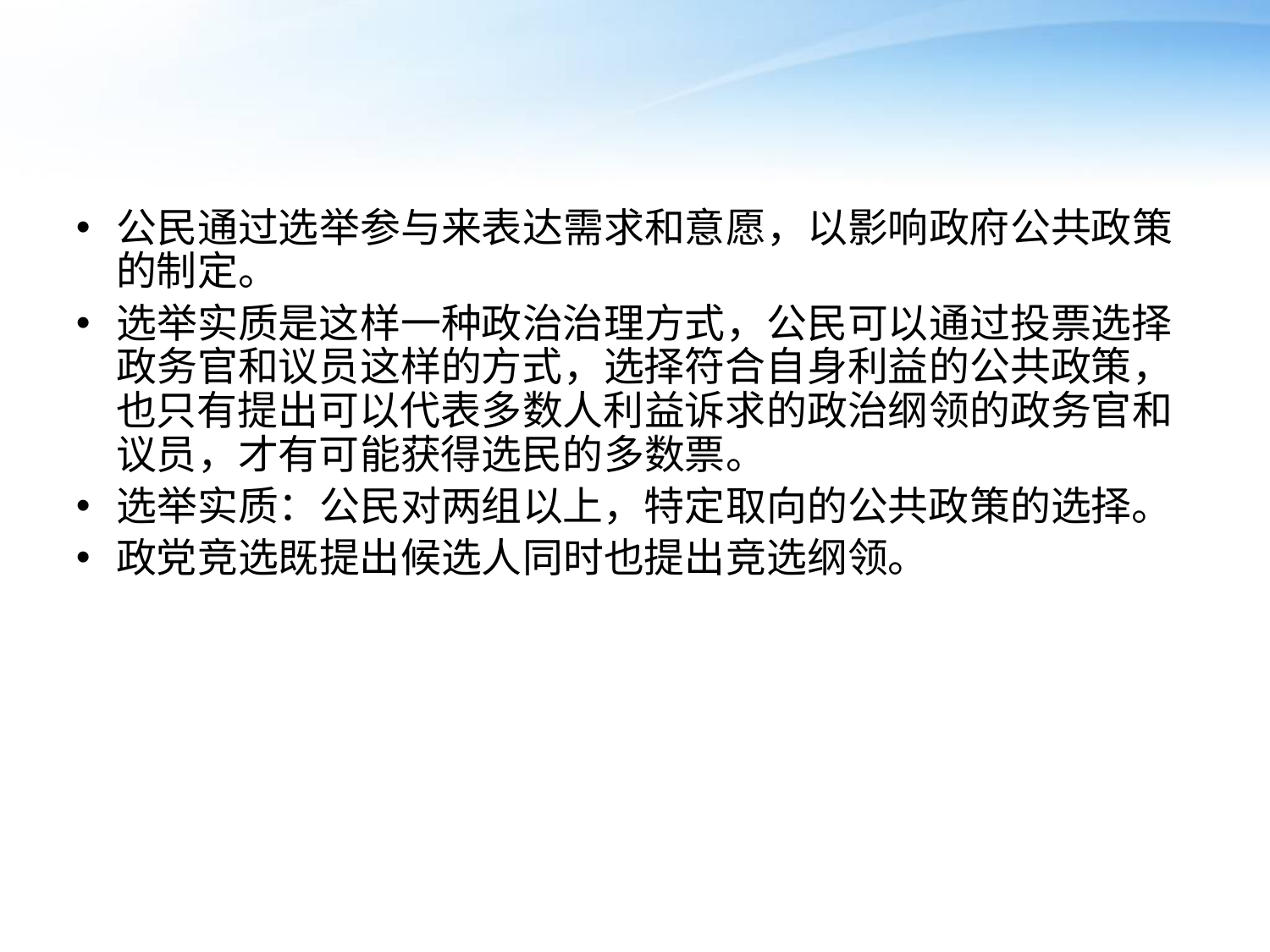

#
公民通过选举参与来表达需求和意愿，以影响政府公共政策的制定。
选举实质是这样一种政治治理方式，公民可以通过投票选择政务官和议员这样的方式，选择符合自身利益的公共政策，也只有提出可以代表多数人利益诉求的政治纲领的政务官和议员，才有可能获得选民的多数票。
选举实质：公民对两组以上，特定取向的公共政策的选择。
政党竞选既提出候选人同时也提出竞选纲领。